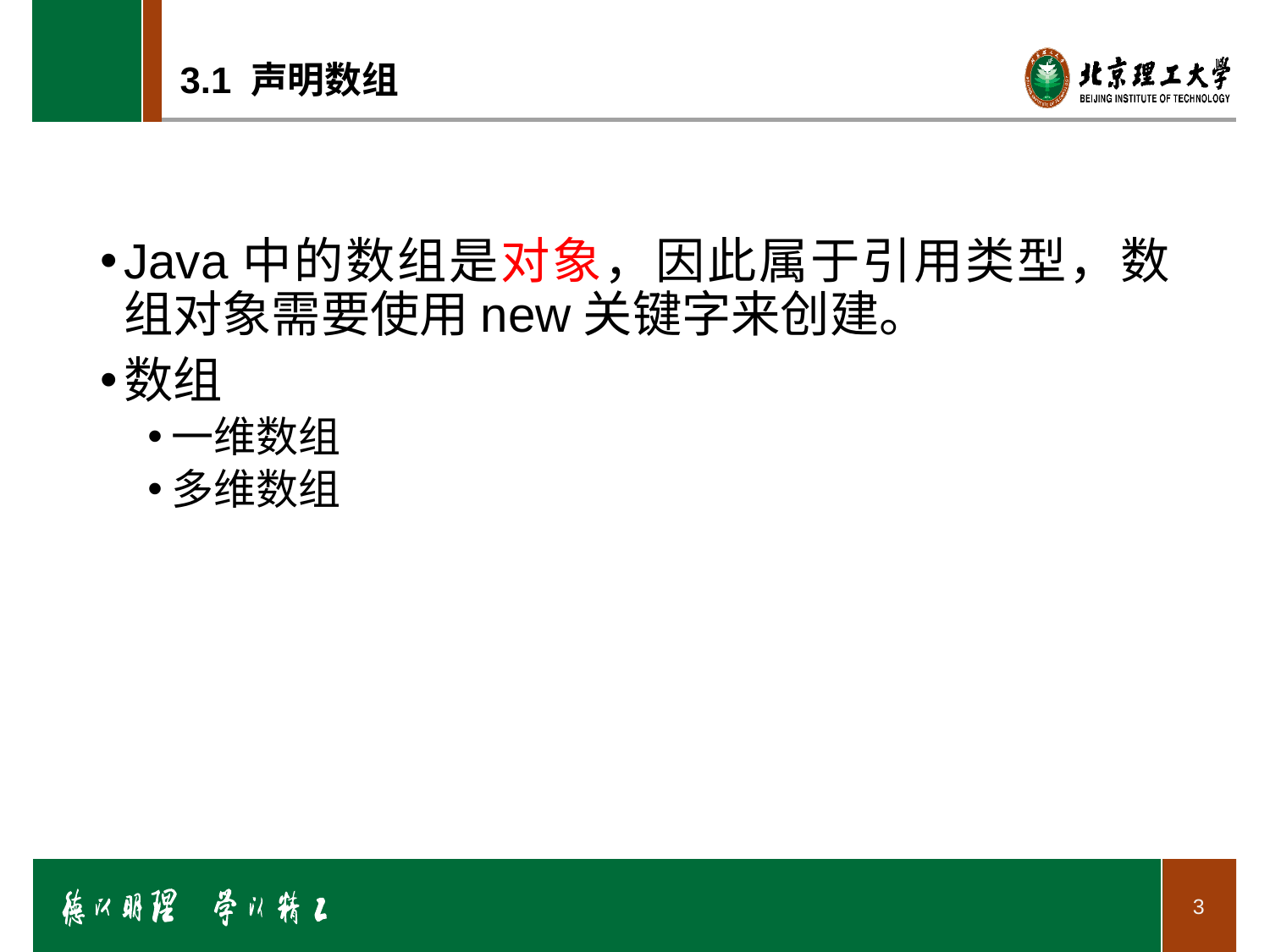

# 3.1 声明数组
Java中的数组是对象，因此属于引用类型，数组对象需要使用new关键字来创建。
数组
一维数组
多维数组